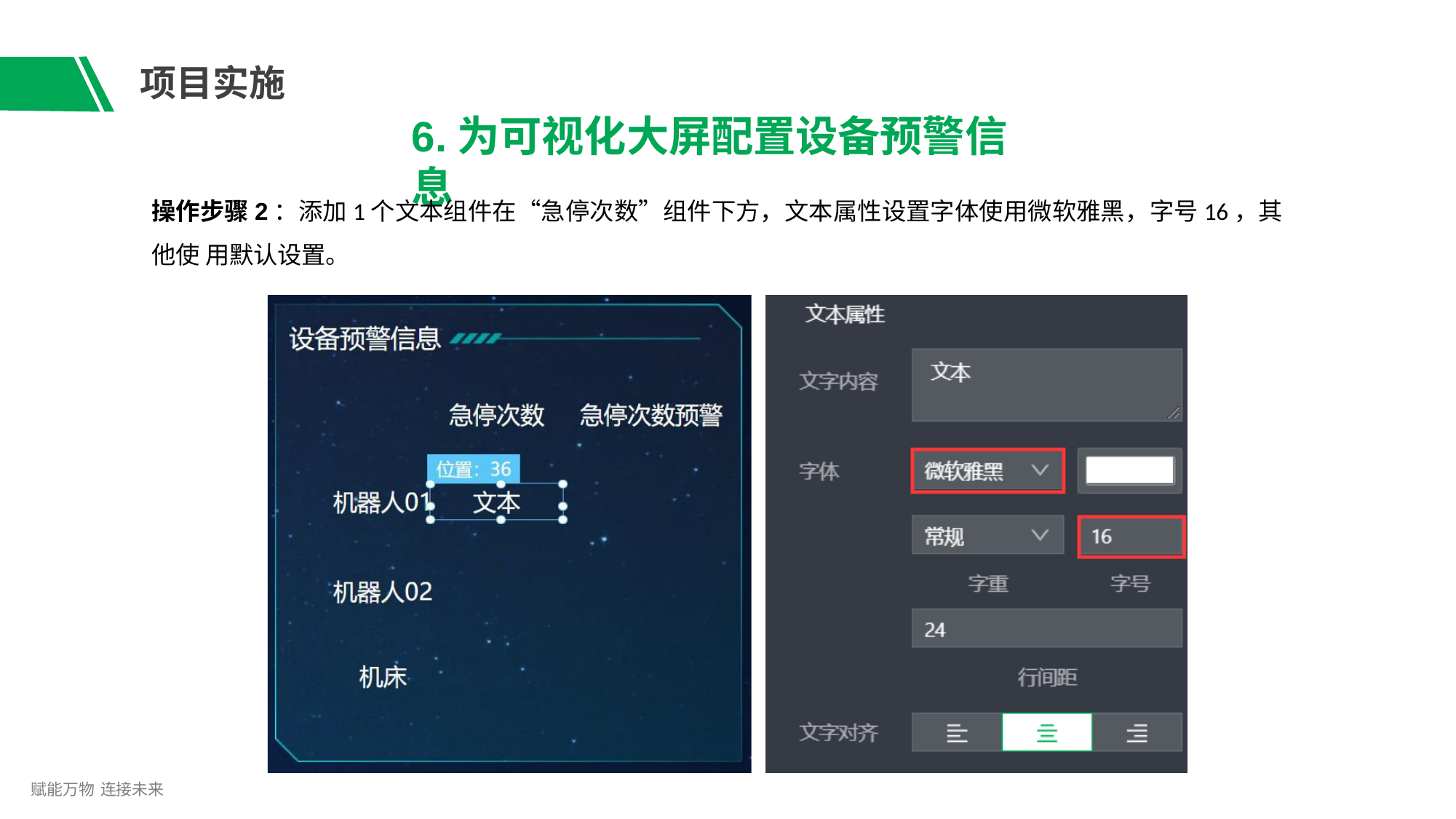

# 项目实施
6.为可视化大屏配置设备预警信息
操作步骤2：添加1个文本组件在“急停次数”组件下方，文本属性设置字体使用微软雅黑，字号16，其他使 用默认设置。

赋能万物 连接未来